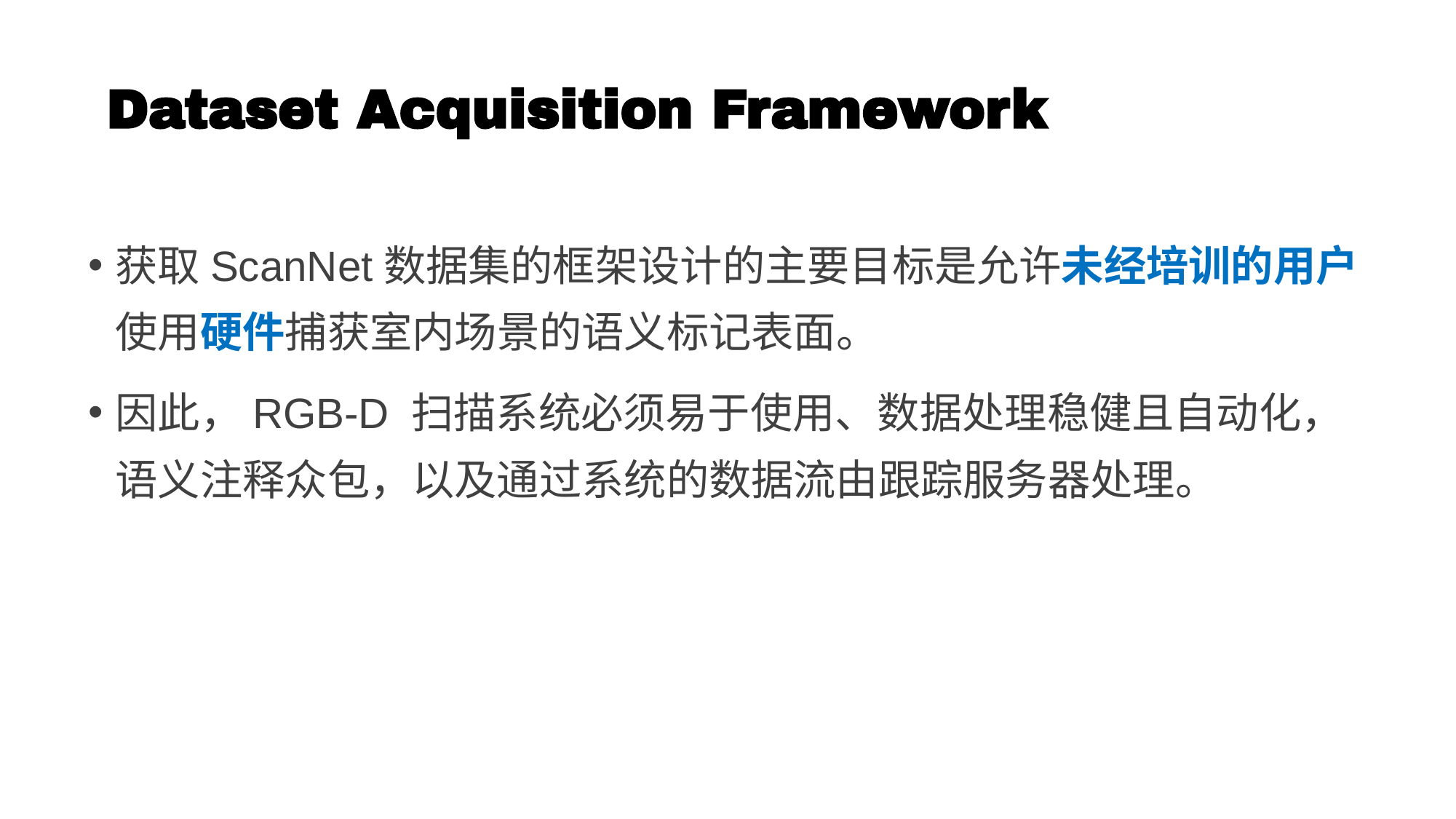

# Dataset Acquisition Framework
获取ScanNet数据集的框架设计的主要目标是允许未经培训的用户使用硬件捕获室内场景的语义标记表面。
因此，RGB-D 扫描系统必须易于使用、数据处理稳健且自动化，语义注释众包，以及通过系统的数据流由跟踪服务器处理。